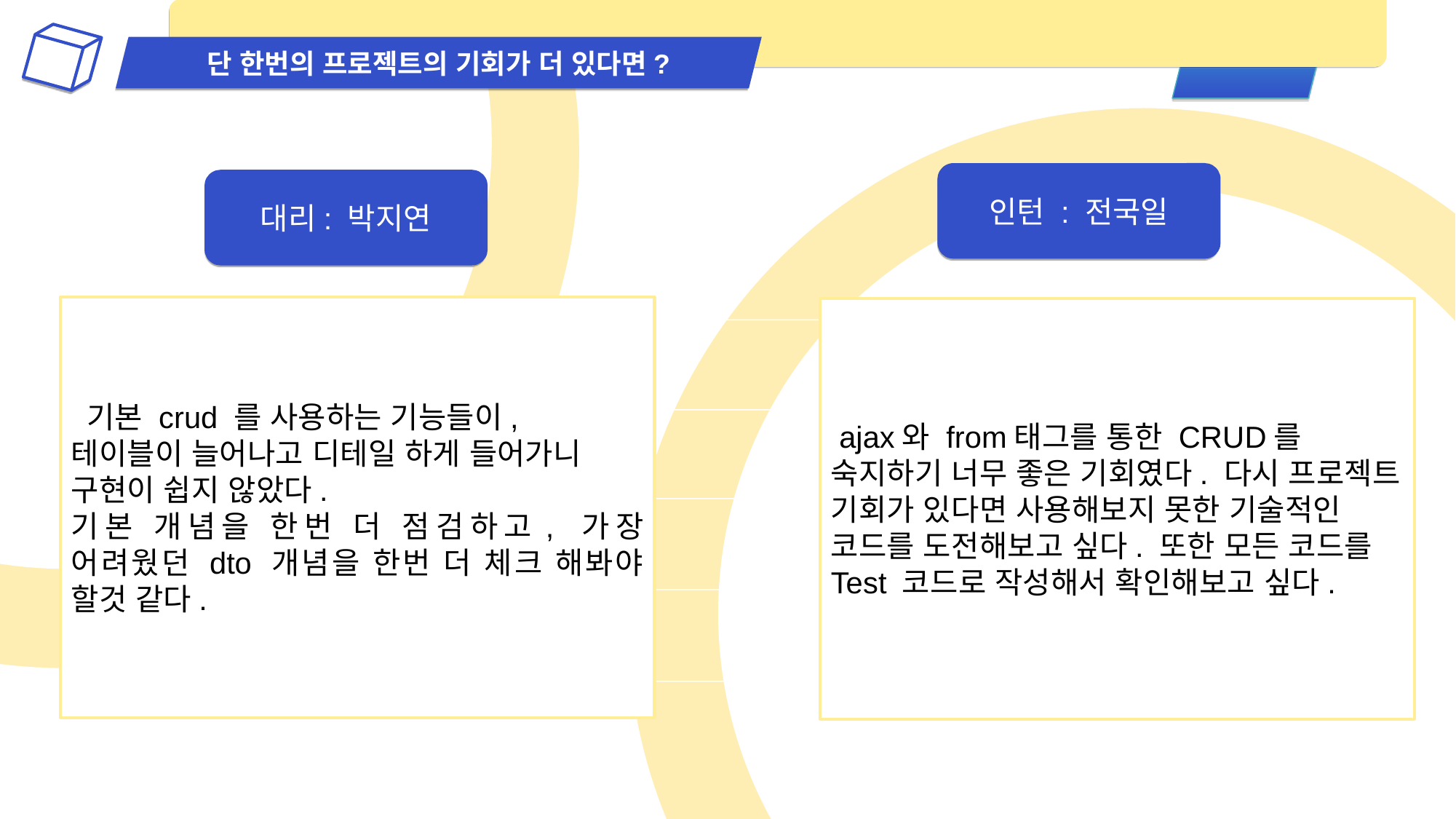

단 한번의 프로젝트의 기회가 더 있다면?

인턴 : 전국일
대리: 박지연

 기본 crud 를 사용하는 기능들이, 테이블이 늘어나고 디테일 하게 들어가니 구현이 쉽지 않았다.
기본 개념을 한번 더 점검하고, 가장 어려웠던 dto 개념을 한번 더 체크 해봐야 할것 같다.
 ajax와 from태그를 통한 CRUD를 숙지하기 너무 좋은 기회였다. 다시 프로젝트 기회가 있다면 사용해보지 못한 기술적인 코드를 도전해보고 싶다. 또한 모든 코드를 Test 코드로 작성해서 확인해보고 싶다.